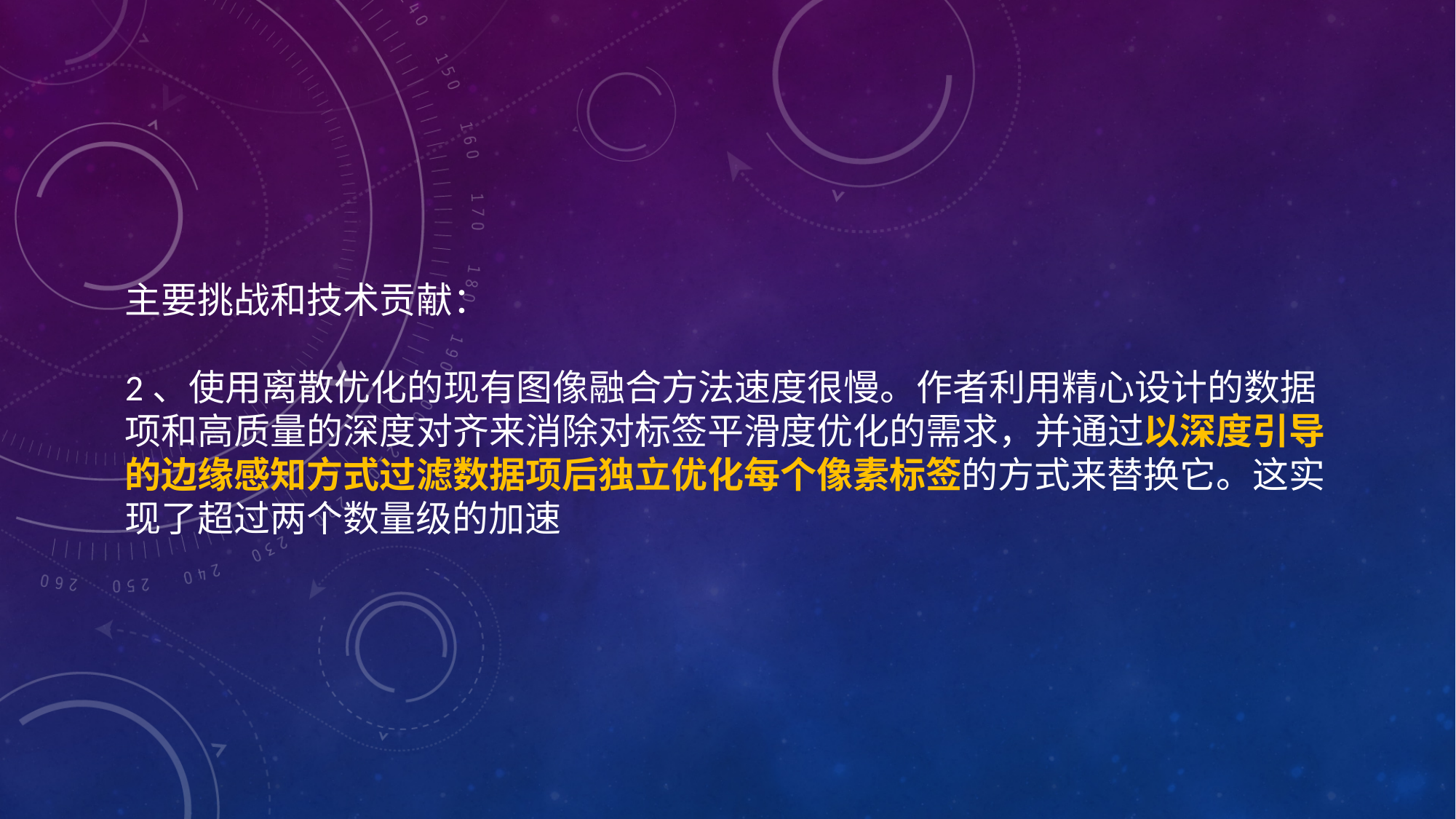

主要挑战和技术贡献：

2、使用离散优化的现有图像融合方法速度很慢。作者利用精心设计的数据项和高质量的深度对齐来消除对标签平滑度优化的需求，并通过以深度引导的边缘感知方式过滤数据项后独立优化每个像素标签的方式来替换它。这实现了超过两个数量级的加速